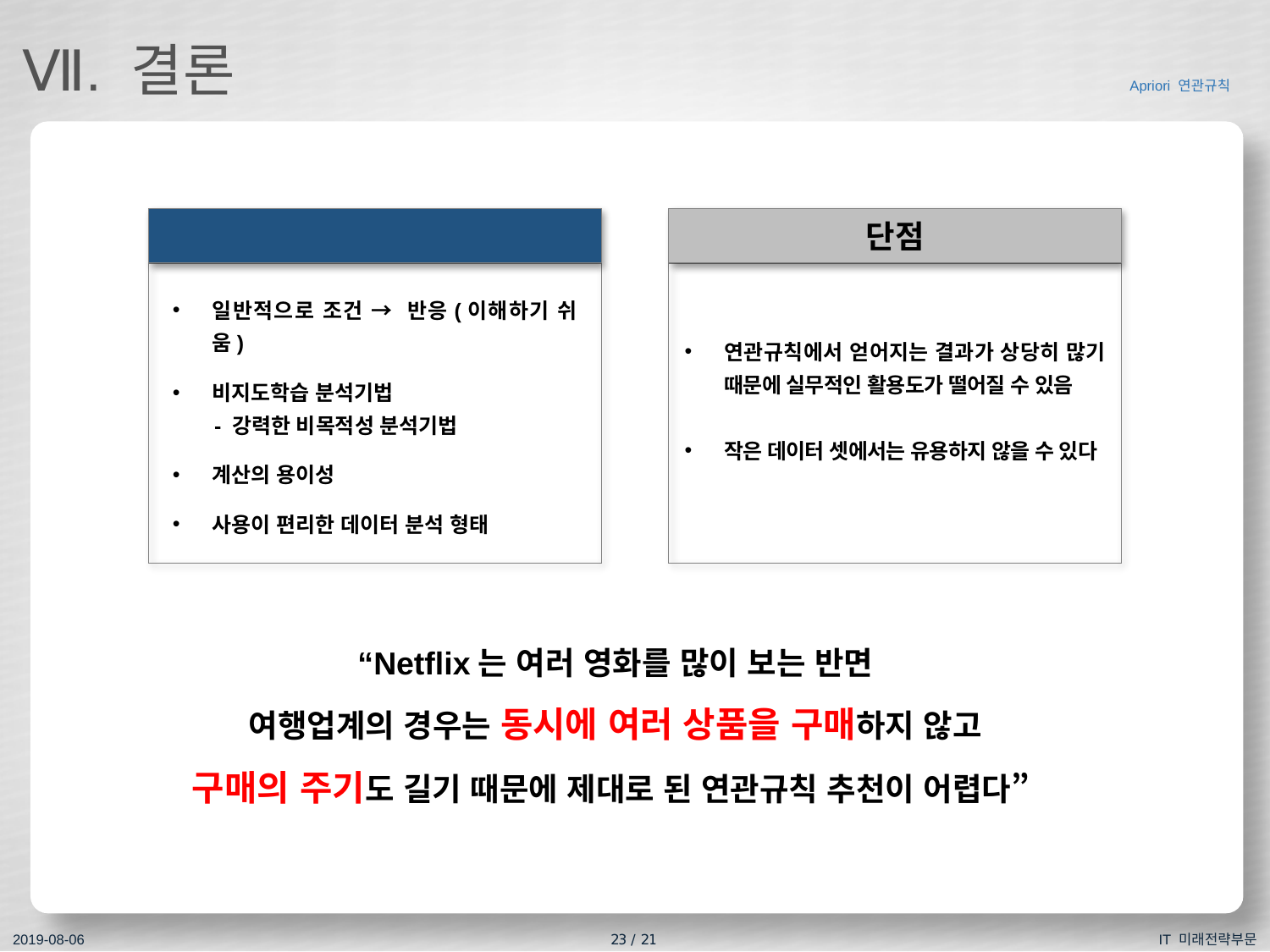

Ⅶ. 결론
장점
단점

일반적으로 조건 →  반응(이해하기 쉬움)

비지도학습 분석기법
       - 강력한 비목적성 분석기법

계산의 용이성

사용이 편리한 데이터 분석 형태
연관규칙에서 얻어지는 결과가 상당히 많기 때문에 실무적인 활용도가 떨어질 수 있음

작은 데이터 셋에서는 유용하지 않을 수 있다
“Netflix는 여러 영화를 많이 보는 반면
여행업계의 경우는 동시에 여러 상품을 구매하지 않고
구매의 주기도 길기 때문에 제대로 된 연관규칙 추천이 어렵다”
IT 미래전략부문
2019-08-06
23 / 21